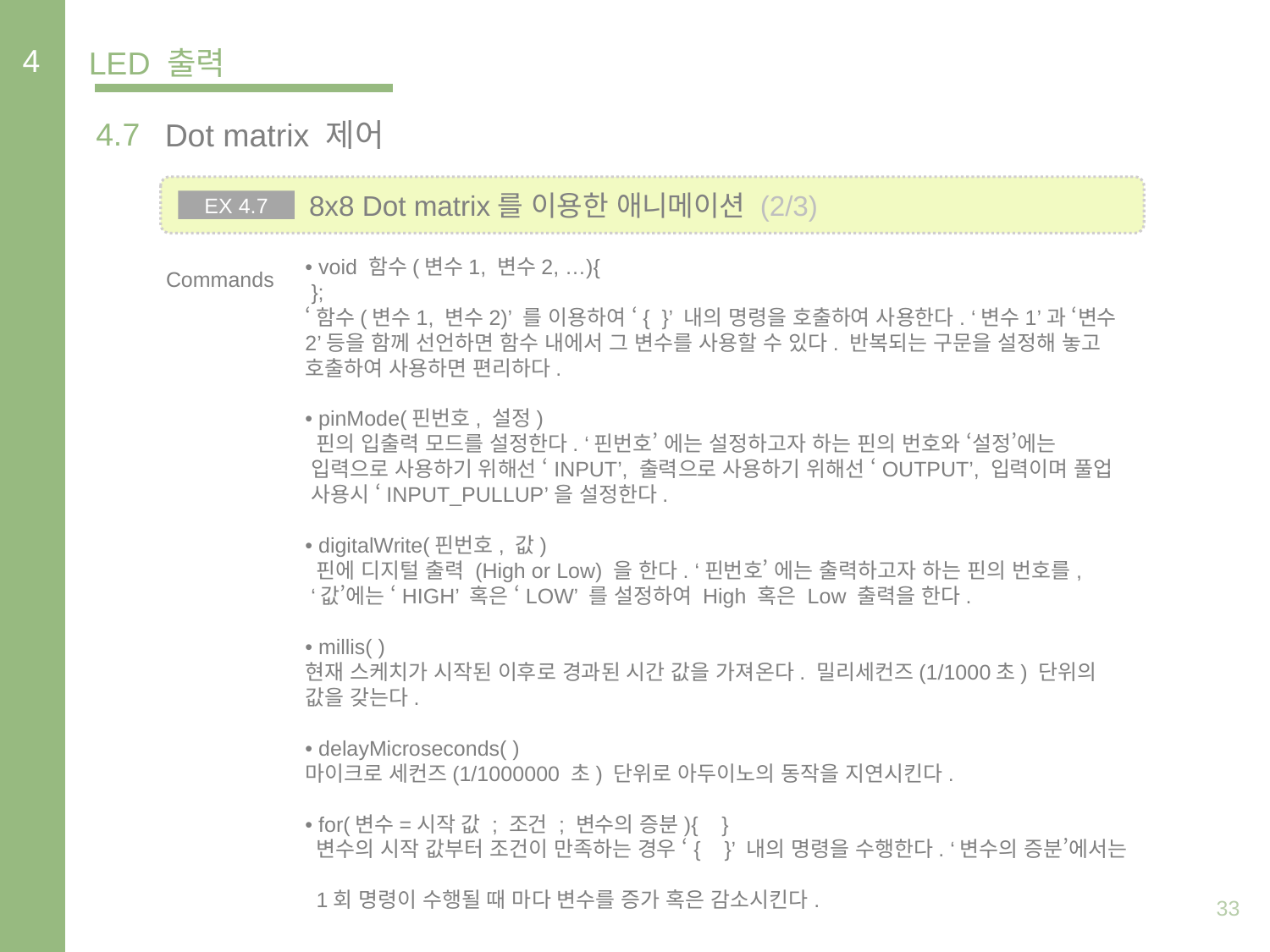

4
LED 출력
4.7
Dot matrix 제어
                 8x8 Dot matrix를 이용한 애니메이션 (2/3)
EX 4.7
Commands
• void 함수(변수1, 변수2, …){
 };
‘함수(변수1, 변수2)’ 를 이용하여 ‘{  }’ 내의 명령을 호출하여 사용한다. ‘변수1’과 ‘변수2’등을 함께 선언하면 함수 내에서 그 변수를 사용할 수 있다. 반복되는 구문을 설정해 놓고 호출하여 사용하면 편리하다.

• pinMode(핀번호, 설정)
 핀의 입출력 모드를 설정한다. ‘핀번호’ 에는 설정하고자 하는 핀의 번호와 ‘설정’에는
 입력으로 사용하기 위해선 ‘INPUT’, 출력으로 사용하기 위해선 ‘OUTPUT’, 입력이며 풀업
 사용시 ‘INPUT_PULLUP’을 설정한다.

• digitalWrite(핀번호, 값)
 핀에 디지털 출력 (High or Low) 을 한다. ‘핀번호’ 에는 출력하고자 하는 핀의 번호를,
 ‘값’에는 ‘HIGH’ 혹은 ‘LOW’ 를 설정하여 High 혹은 Low 출력을 한다.

• millis( )
현재 스케치가 시작된 이후로 경과된 시간 값을 가져온다. 밀리세컨즈(1/1000초) 단위의
값을 갖는다.

• delayMicroseconds( )
마이크로 세컨즈(1/1000000 초) 단위로 아두이노의 동작을 지연시킨다.

• for(변수=시작 값 ; 조건 ; 변수의 증분){    }
 변수의 시작 값부터 조건이 만족하는 경우 ‘{    }’ 내의 명령을 수행한다. ‘변수의 증분’에서는
 1회 명령이 수행될 때 마다 변수를 증가 혹은 감소시킨다.
33